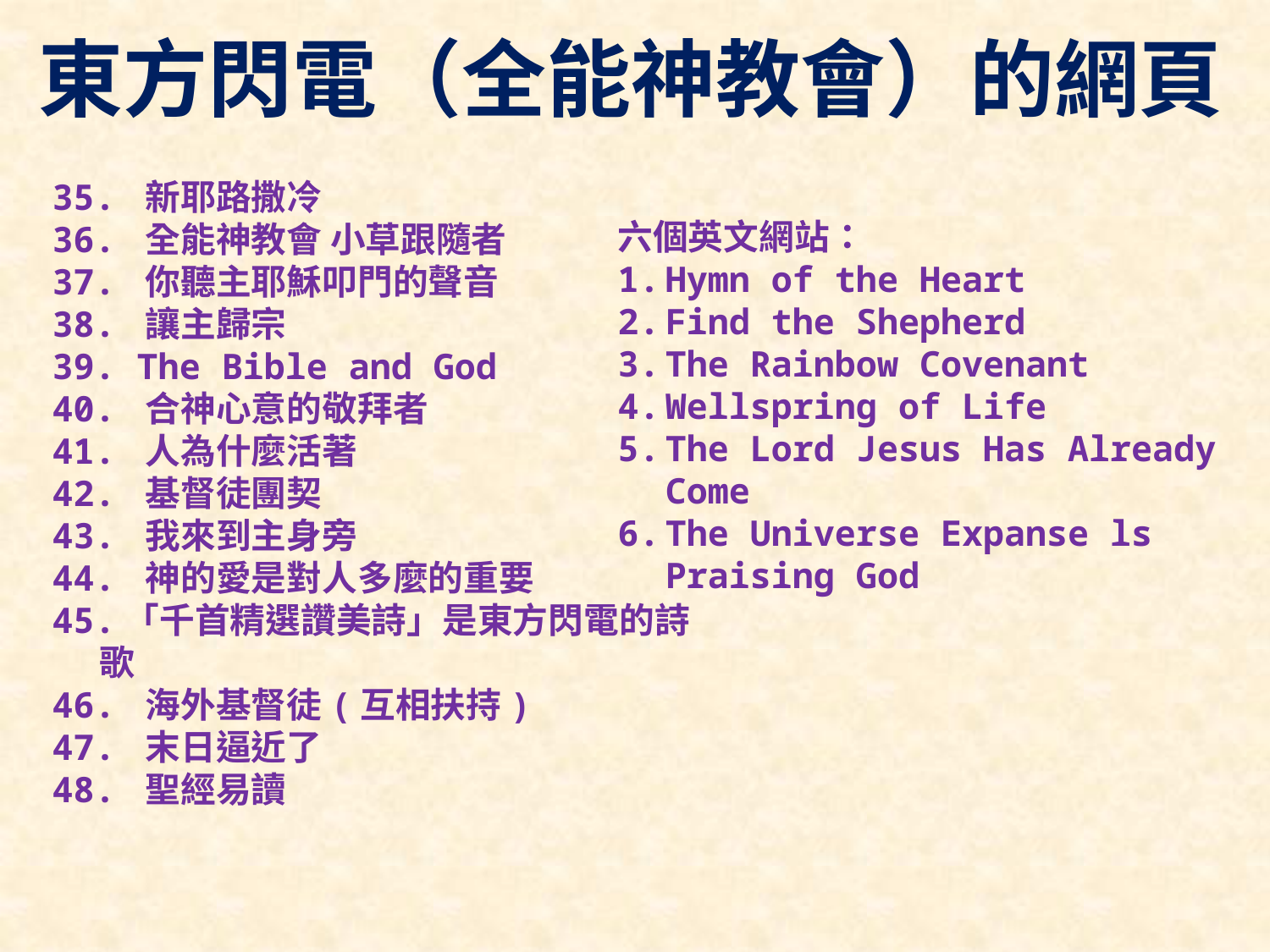

東方閃電（全能神教會）的網頁
35. 新耶路撒冷
36. 全能神教會 小草跟隨者
37. 你聽主耶穌叩門的聲音
38. 讓主歸宗
39. The Bible and God
40. 合神心意的敬拜者
41. 人為什麼活著
42. 基督徒團契
43. 我來到主身旁
44. 神的愛是對人多麼的重要
45.「千首精選讚美詩」是東方閃電的詩歌
46. 海外基督徒(互相扶持)
47. 末日逼近了
48. 聖經易讀
六個英文網站：
Hymn of the Heart
Find the Shepherd
The Rainbow Covenant
Wellspring of Life
The Lord Jesus Has Already Come
The Universe Expanse ls Praising God